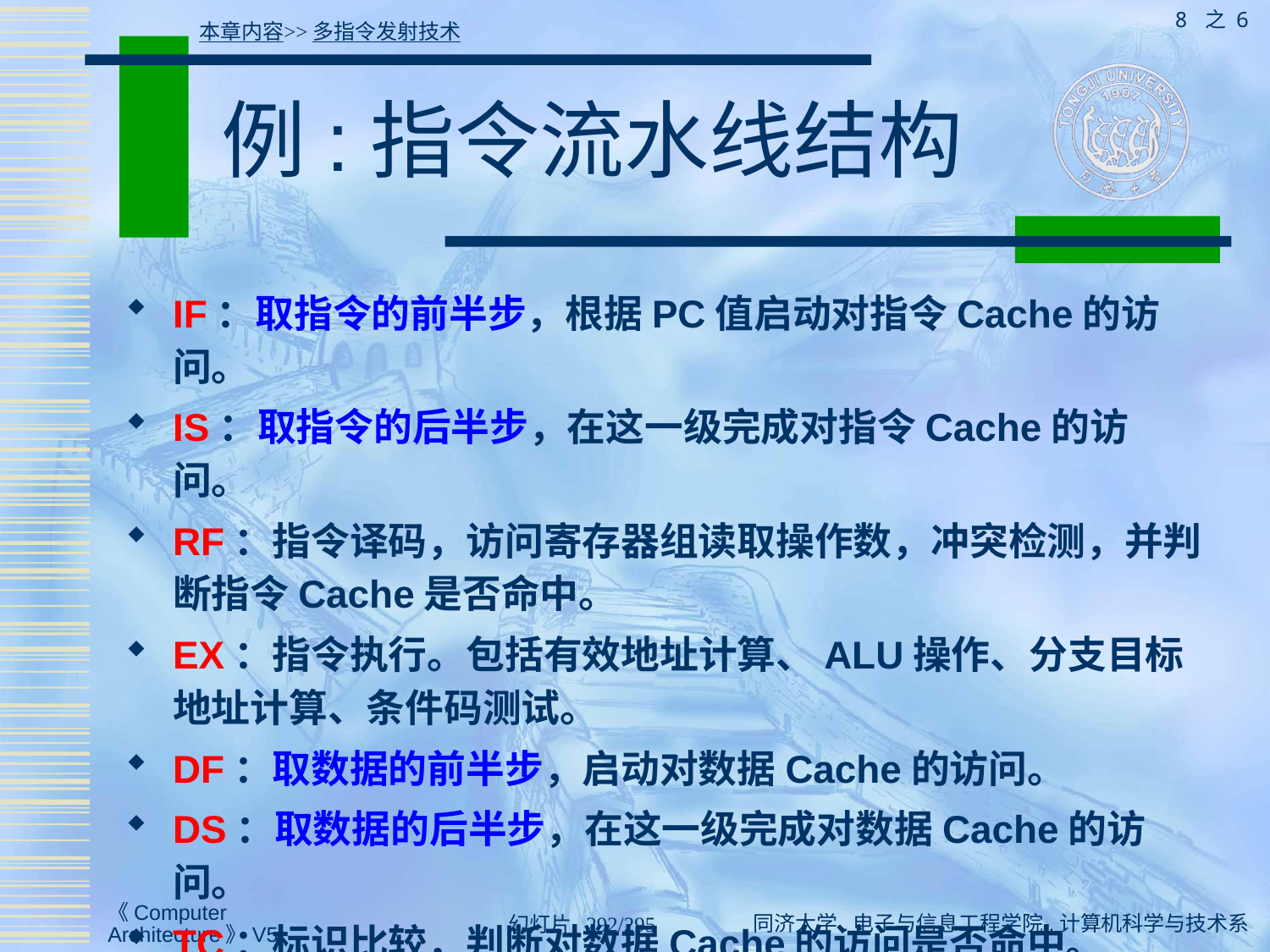

8 之 6
本章内容>>多指令发射技术
# 例:指令流水线结构
IF：取指令的前半步，根据PC值启动对指令Cache的访问。
IS：取指令的后半步，在这一级完成对指令Cache的访问。
RF：指令译码，访问寄存器组读取操作数，冲突检测，并判断指令Cache是否命中。
EX：指令执行。包括有效地址计算、ALU操作、分支目标地址计算、条件码测试。
DF：取数据的前半步，启动对数据Cache的访问。
DS：取数据的后半步，在这一级完成对数据Cache的访问。
TC：标识比较，判断对数据Cache的访问是否命中。
WB：load指令或运算型指令把结果写回寄存器组。